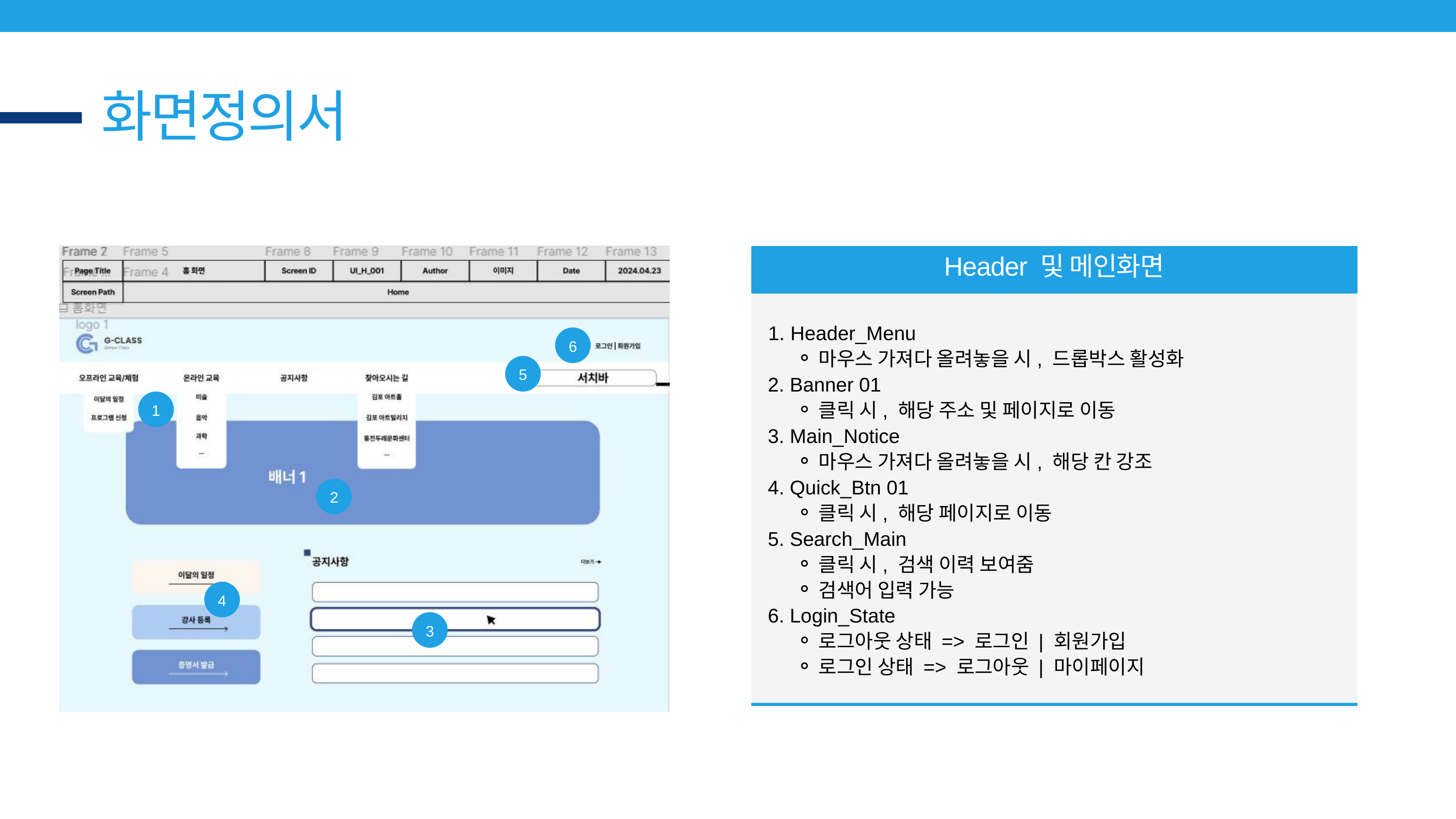

화면정의서

Header 및 메인화면

 Header_Menu
마우스 가져다 올려놓을 시, 드롭박스 활성화
   2. Banner 01
클릭 시, 해당 주소 및 페이지로 이동
   3. Main_Notice
마우스 가져다 올려놓을 시, 해당 칸 강조
   4. Quick_Btn 01
클릭 시, 해당 페이지로 이동
   5. Search_Main
클릭 시, 검색 이력 보여줌
검색어 입력 가능
   6. Login_State
로그아웃 상태 => 로그인 | 회원가입
로그인 상태 => 로그아웃 | 마이페이지

6

5

1

2

4

3